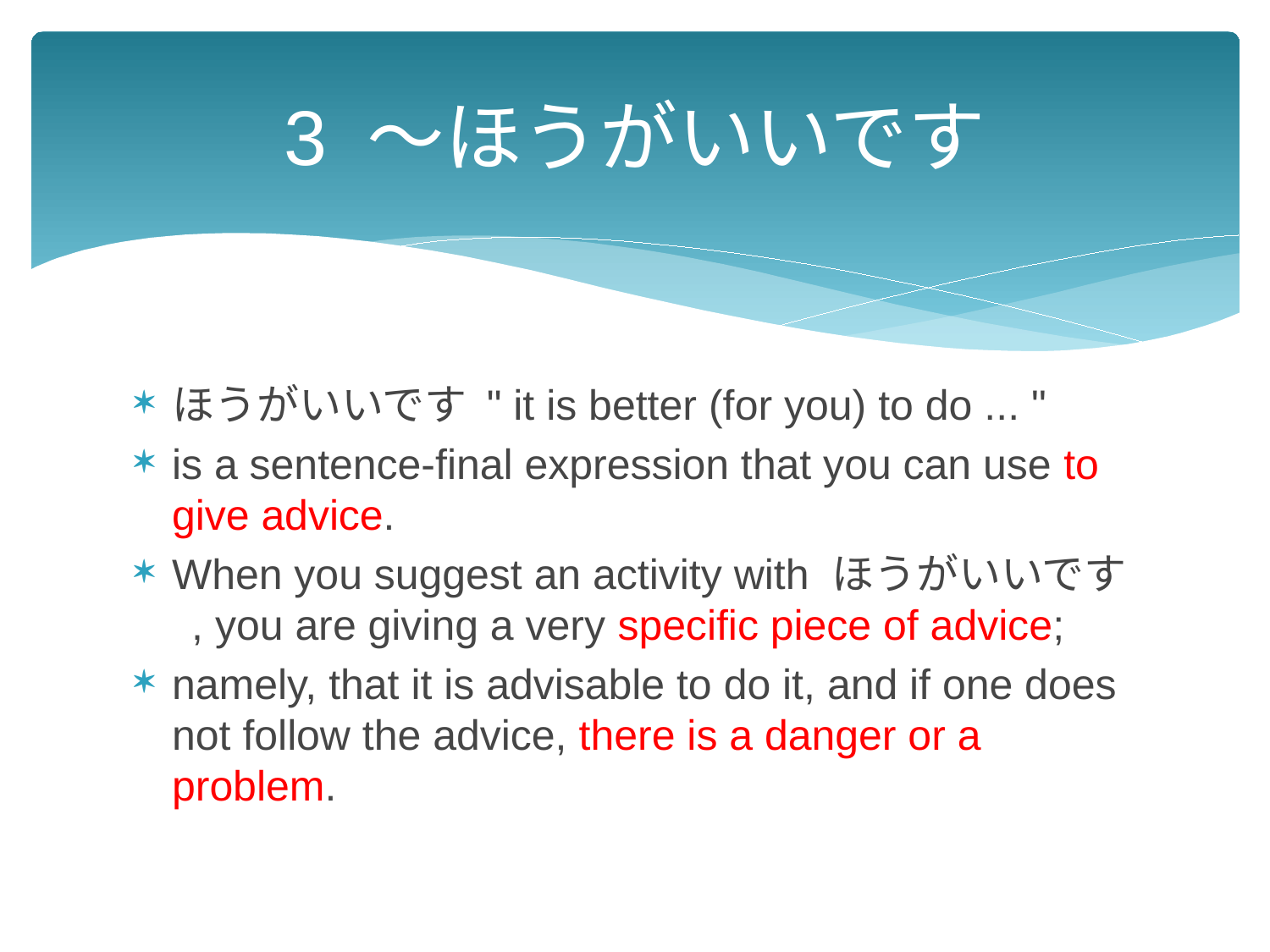

# 3 ～ほうがいいです
ほうがいいです " it is better (for you) to do ... "
is a sentence-final expression that you can use to give advice.
When you suggest an activity with ほうがいいです , you are giving a very specific piece of advice;
namely, that it is advisable to do it, and if one does not follow the advice, there is a danger or a problem.